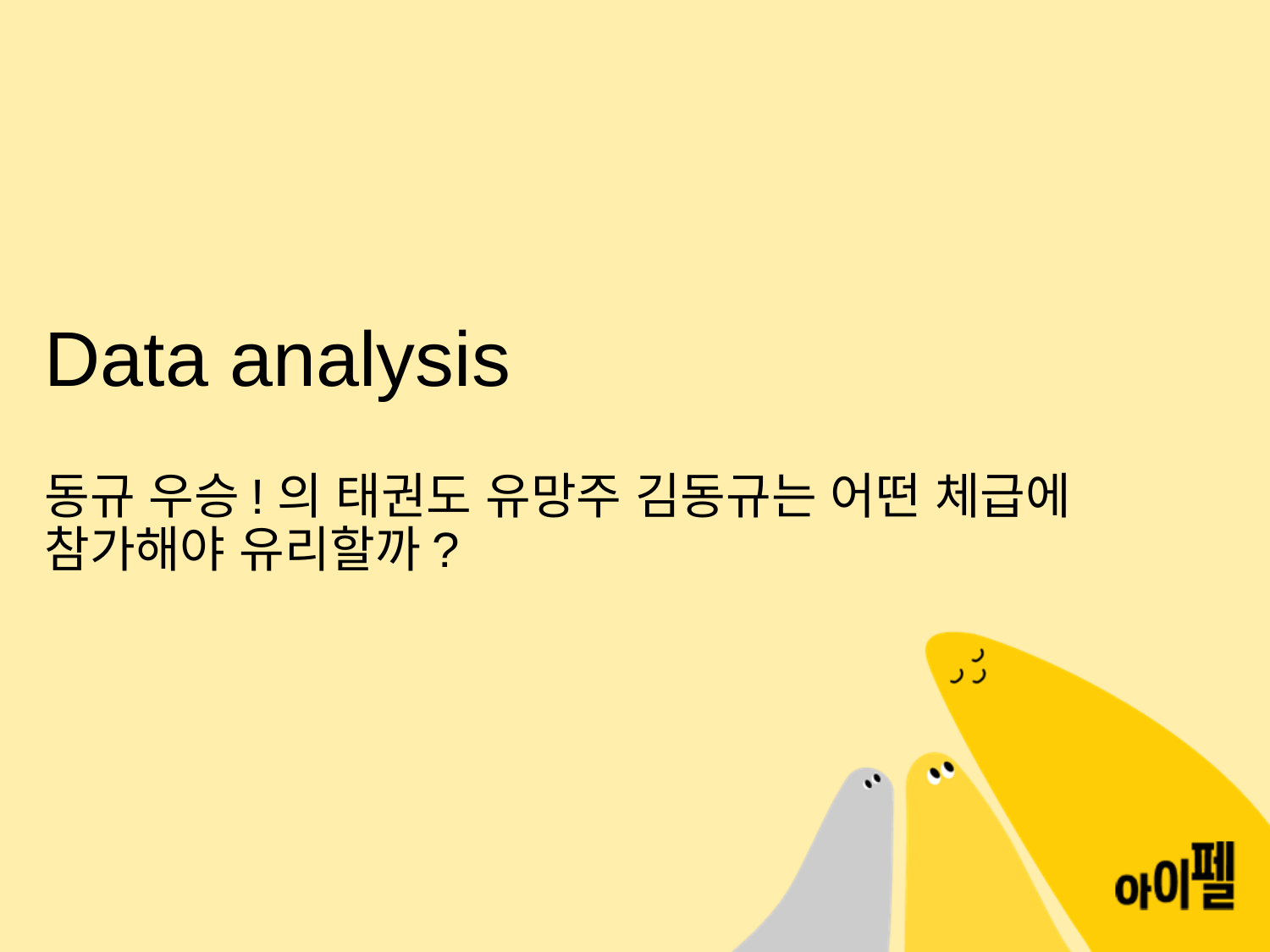

# Data analysis
동규 우승!의 태권도 유망주 김동규는 어떤 체급에 참가해야 유리할까?